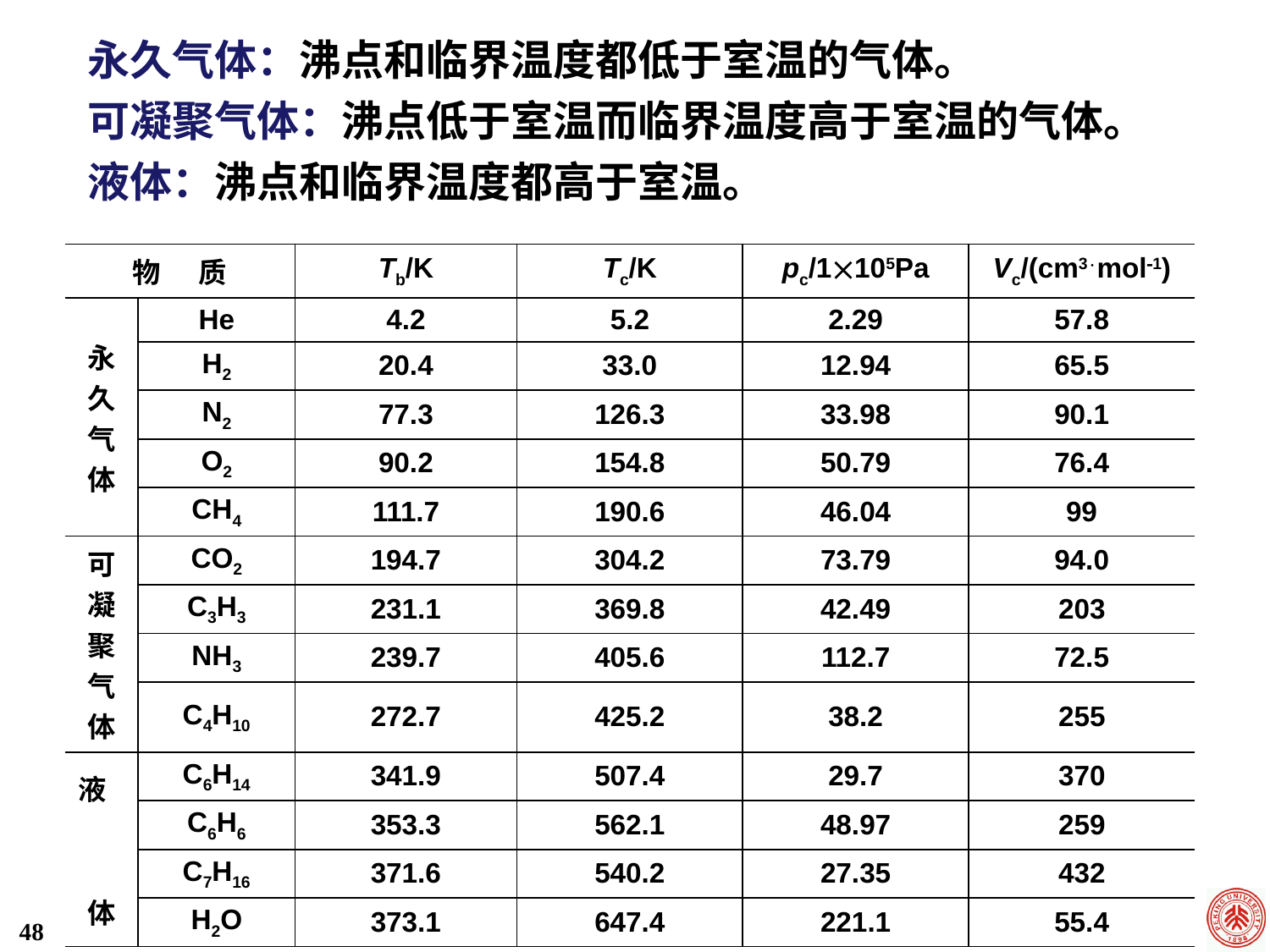

永久气体：沸点和临界温度都低于室温的气体。
可凝聚气体：沸点低于室温而临界温度高于室温的气体。
液体：沸点和临界温度都高于室温。
| 物 质 |  | Tb/K | Tc/K | pc/1×105Pa | Vc/(cm3⋅mol−1) |
| --- | --- | --- | --- | --- | --- |
| 永久气体 | He | 4.2 | 5.2 | 2.29 | 57.8 |
|  | H2 | 20.4 | 33.0 | 12.94 | 65.5 |
|  | N2 | 77.3 | 126.3 | 33.98 | 90.1 |
|  | O2 | 90.2 | 154.8 | 50.79 | 76.4 |
|  | CH4 | 111.7 | 190.6 | 46.04 | 99 |
| 可凝聚气体 | CO2 | 194.7 | 304.2 | 73.79 | 94.0 |
|  | C3H3 | 231.1 | 369.8 | 42.49 | 203 |
|  | NH3 | 239.7 | 405.6 | 112.7 | 72.5 |
|  | C4H10 | 272.7 | 425.2 | 38.2 | 255 |
| 液 体 | C6H14 | 341.9 | 507.4 | 29.7 | 370 |
|  | C6H6 | 353.3 | 562.1 | 48.97 | 259 |
|  | C7H16 | 371.6 | 540.2 | 27.35 | 432 |
|  | H2O | 373.1 | 647.4 | 221.1 | 55.4 |
48